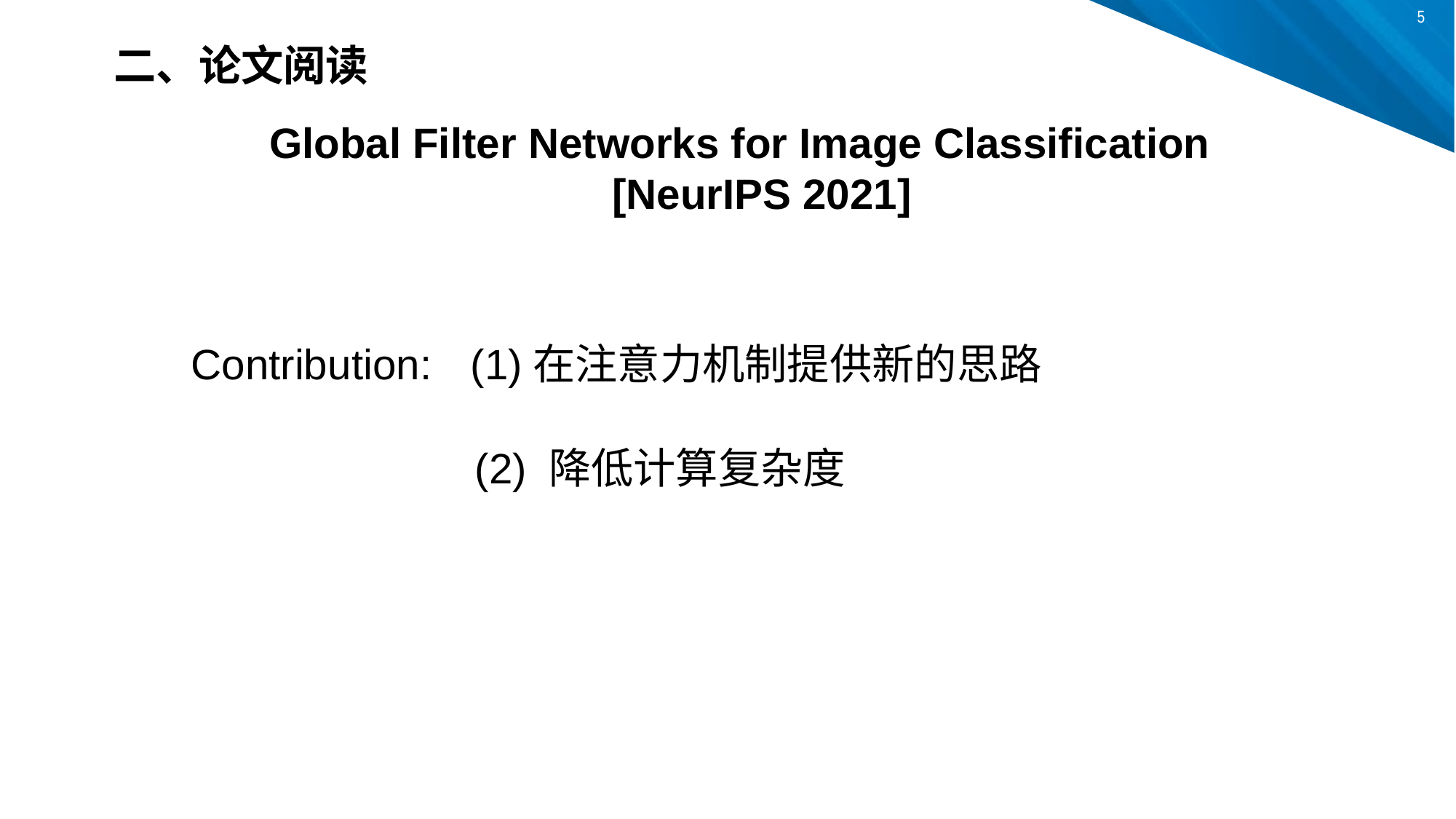

二、论文阅读
Global Filter Networks for Image Classification
                             [NeurIPS 2021]

Contribution:   (1)在注意力机制提供新的思路

                        (2) 降低计算复杂度